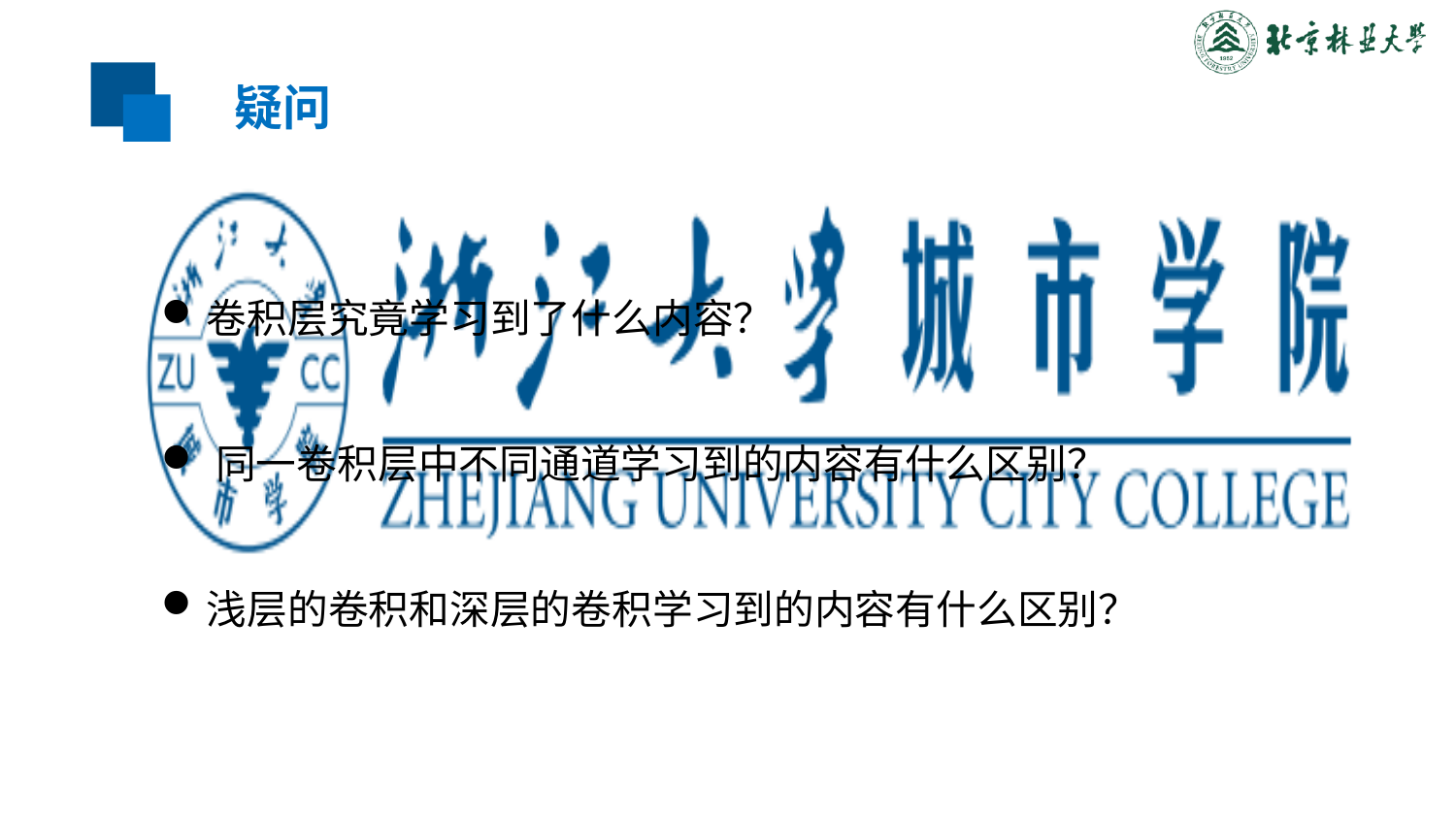

疑问
卷积层究竟学习到了什么内容？

同一卷积层中不同通道学习到的内容有什么区别？

浅层的卷积和深层的卷积学习到的内容有什么区别？